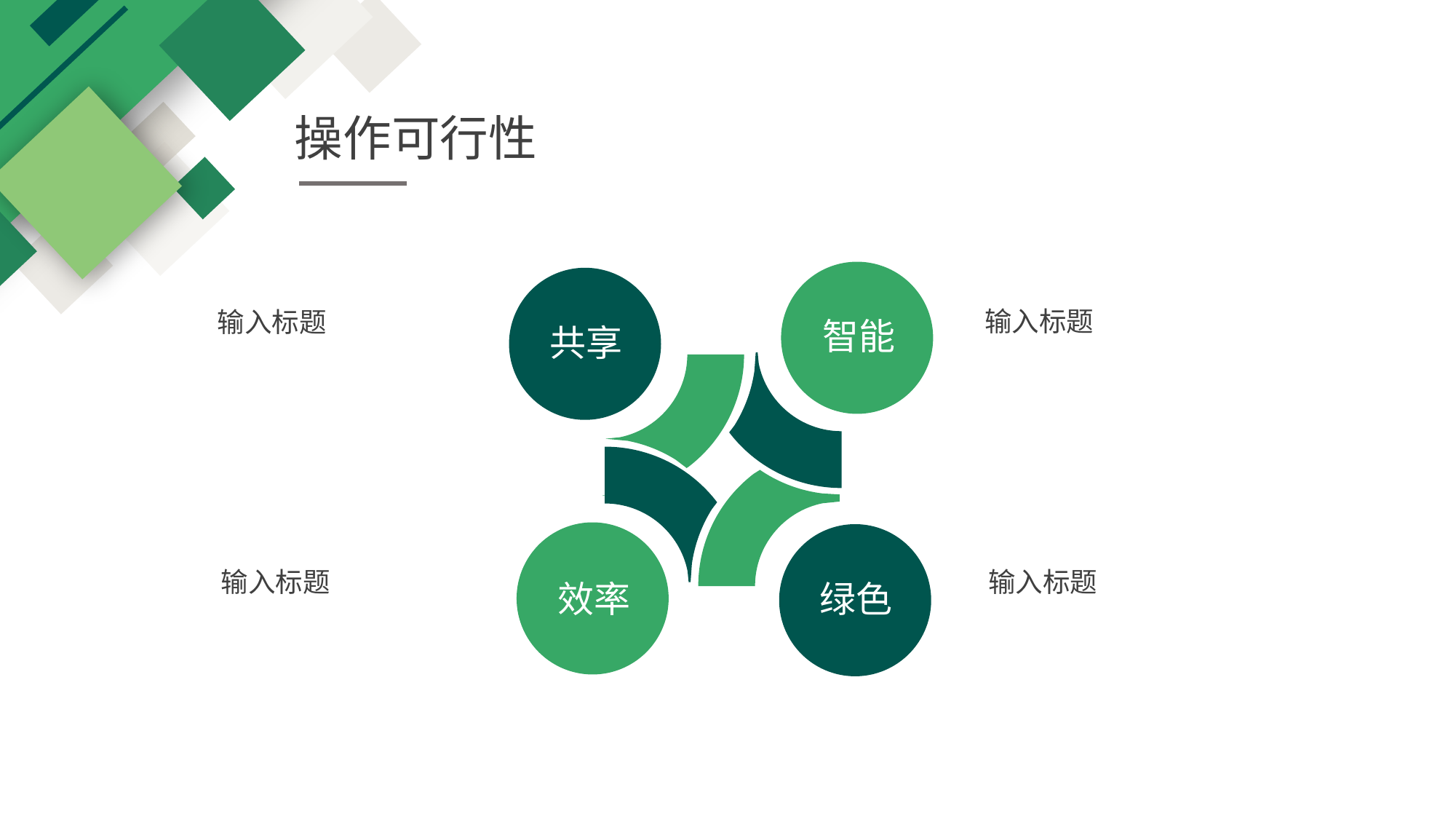

操作可行性

输入标题
输入标题
智能
共享

输入标题
输入标题
效率
绿色